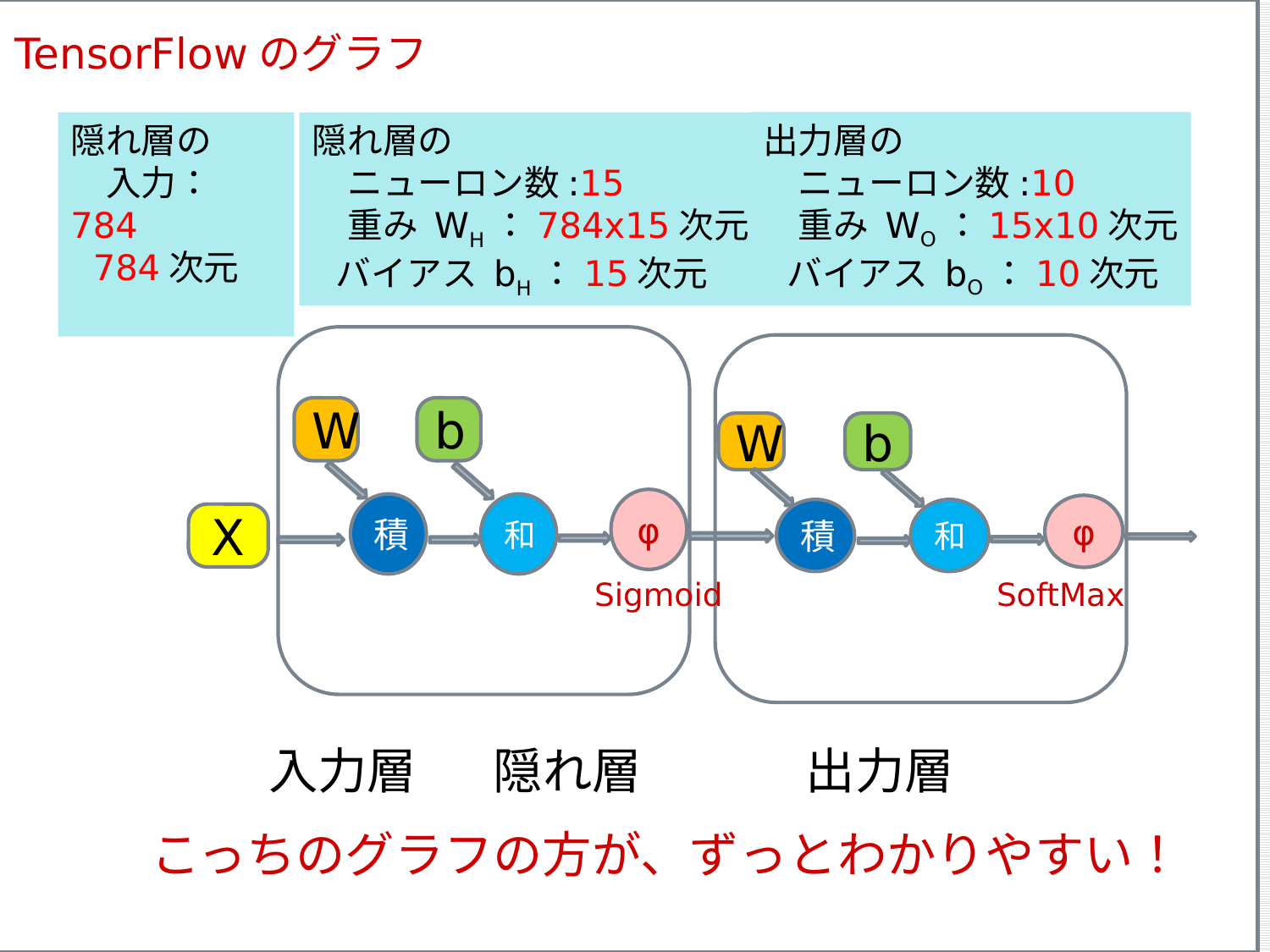

TensorFlowのグラフ
出力層の
　ニューロン数:10
　重み WO：15x10次元
  バイアス bO：10次元
隠れ層の
　入力：784
  784次元

隠れ層の
　ニューロン数:15
　重み WH：784x15次元
  バイアス bH：15次元

W
b

φ
積
和
X

W
b

φ
積
和

Sigmoid                           SoftMax
   入力層       隠れ層               出力層
こっちのグラフの方が、ずっとわかりやすい！